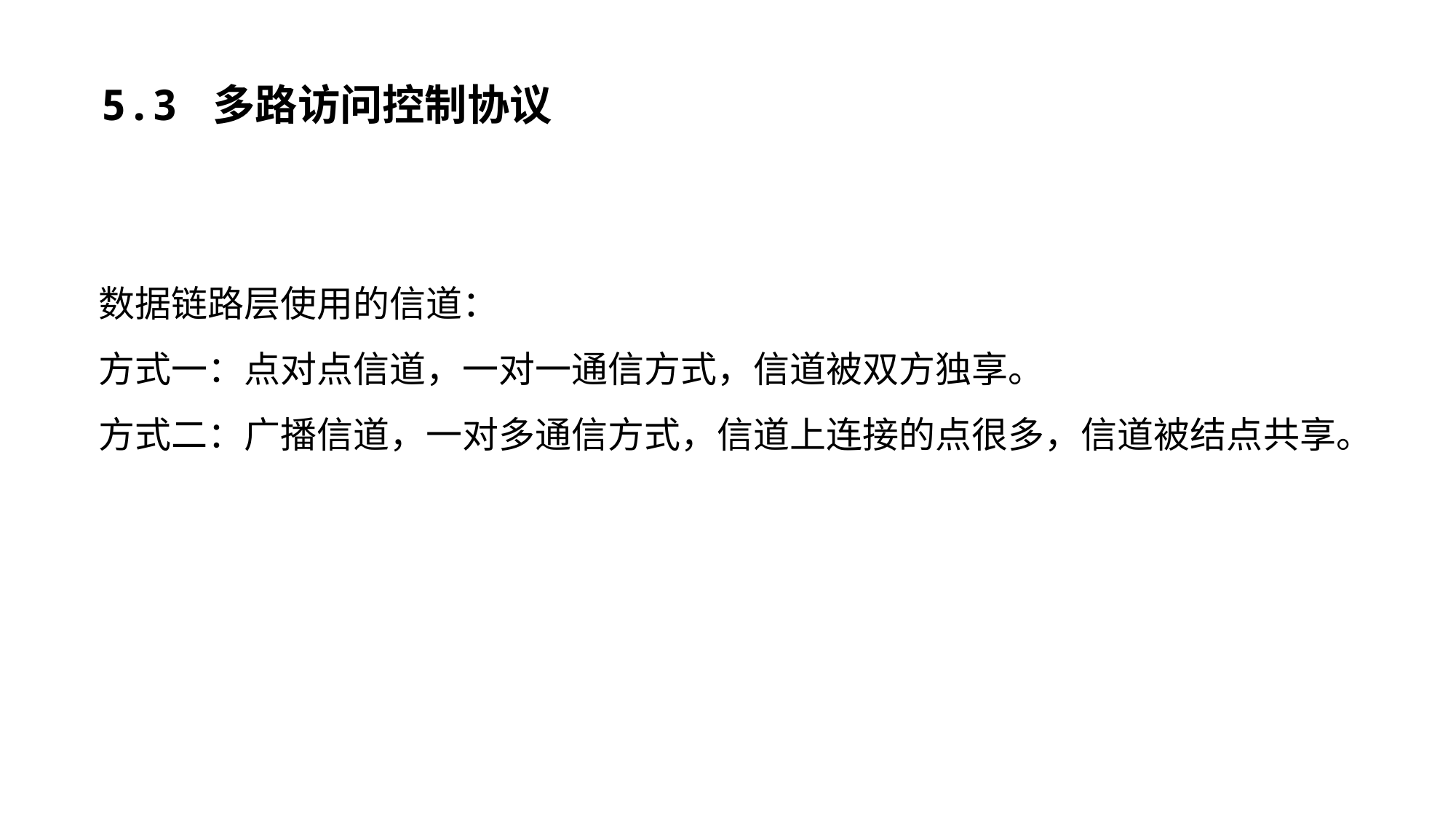

5.3 多路访问控制协议
数据链路层使用的信道：
方式一：点对点信道，一对一通信方式，信道被双方独享。
方式二：广播信道，一对多通信方式，信道上连接的点很多，信道被结点共享。